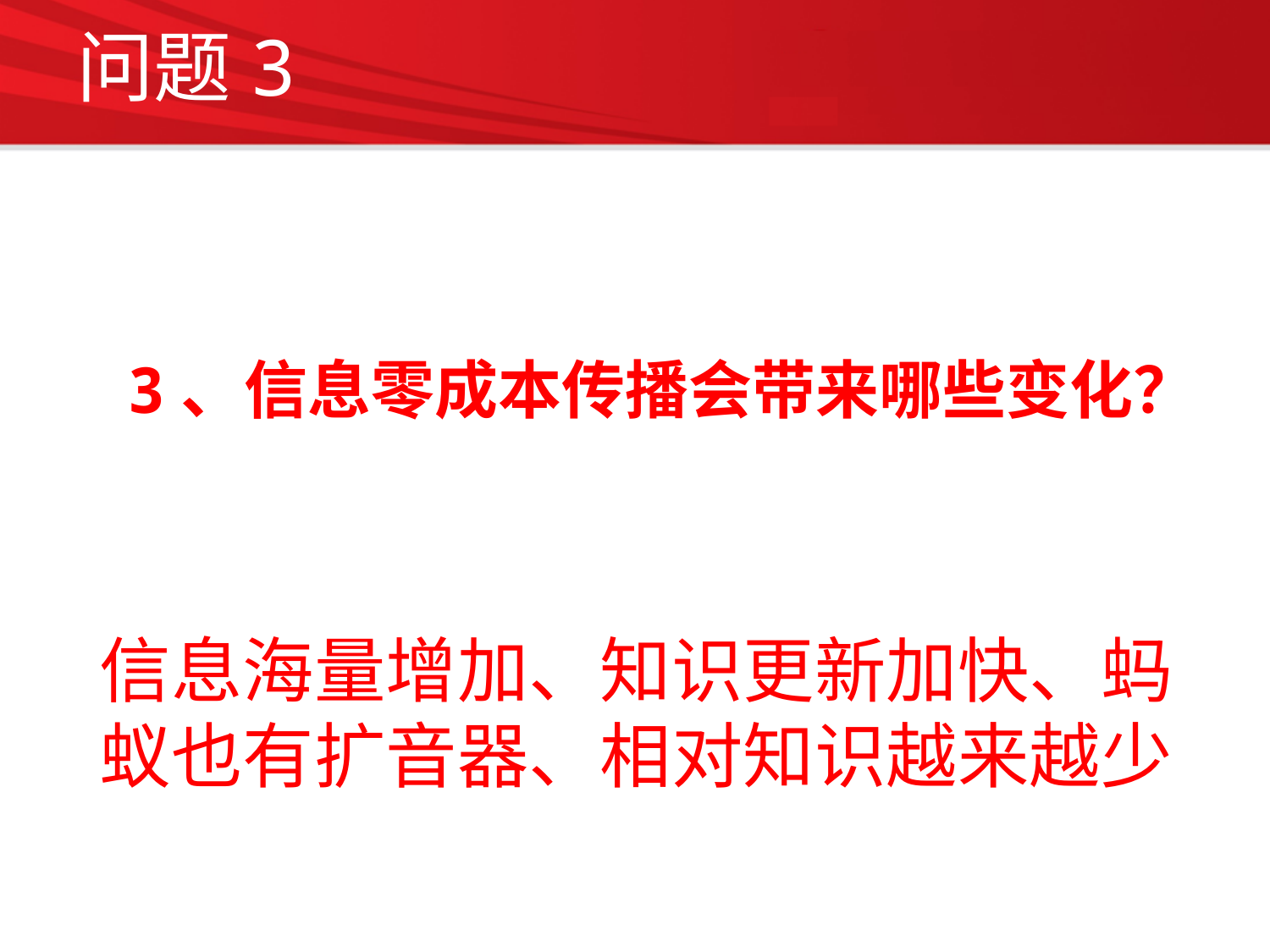

# 问题3

3、信息零成本传播会带来哪些变化？

信息海量增加、知识更新加快、蚂蚁也有扩音器、相对知识越来越少